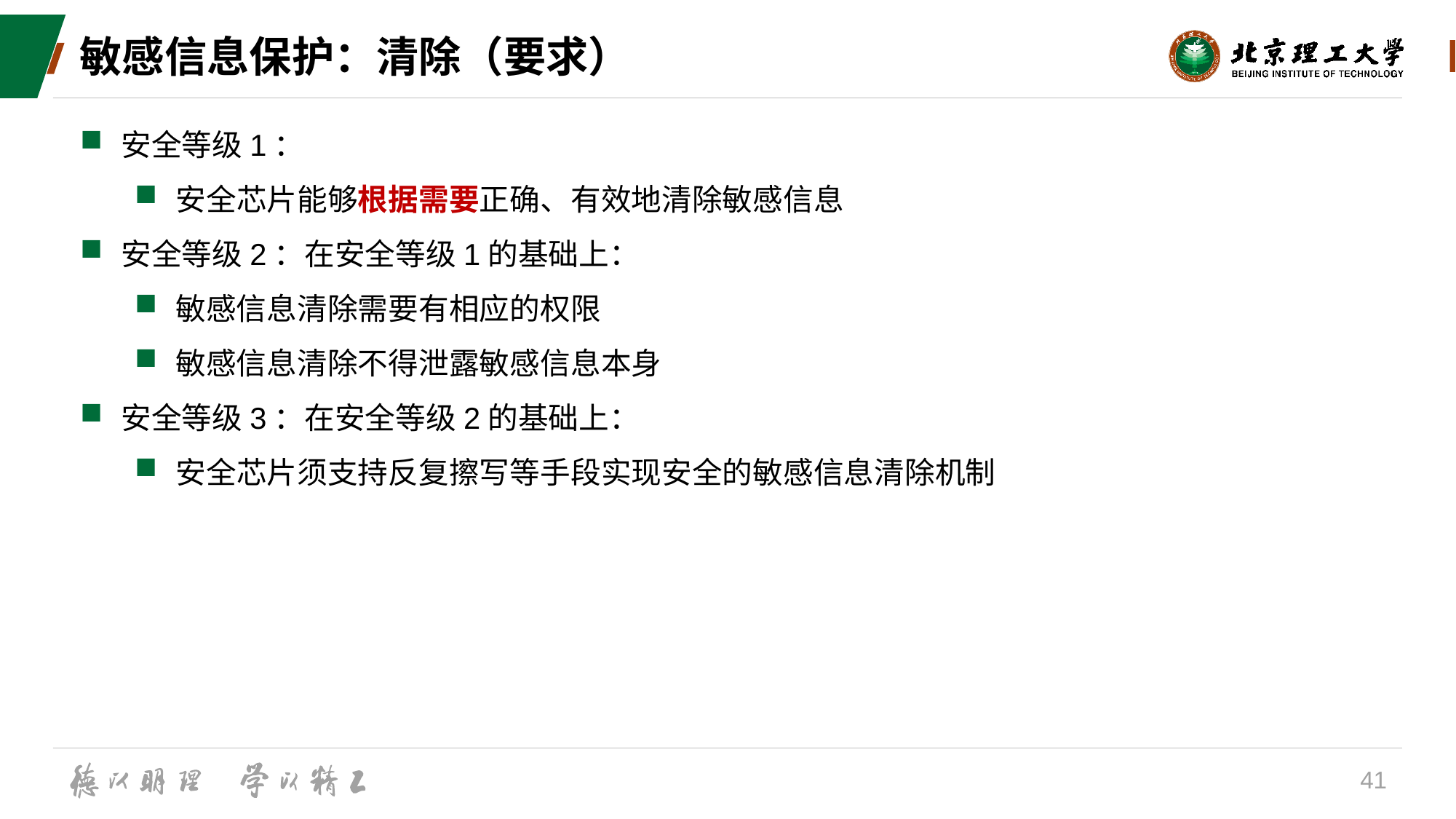

# 敏感信息保护：清除（要求）
安全等级1：
安全芯片能够根据需要正确、有效地清除敏感信息
安全等级2：在安全等级1的基础上：
敏感信息清除需要有相应的权限
敏感信息清除不得泄露敏感信息本身
安全等级3：在安全等级2的基础上：
安全芯片须支持反复擦写等手段实现安全的敏感信息清除机制